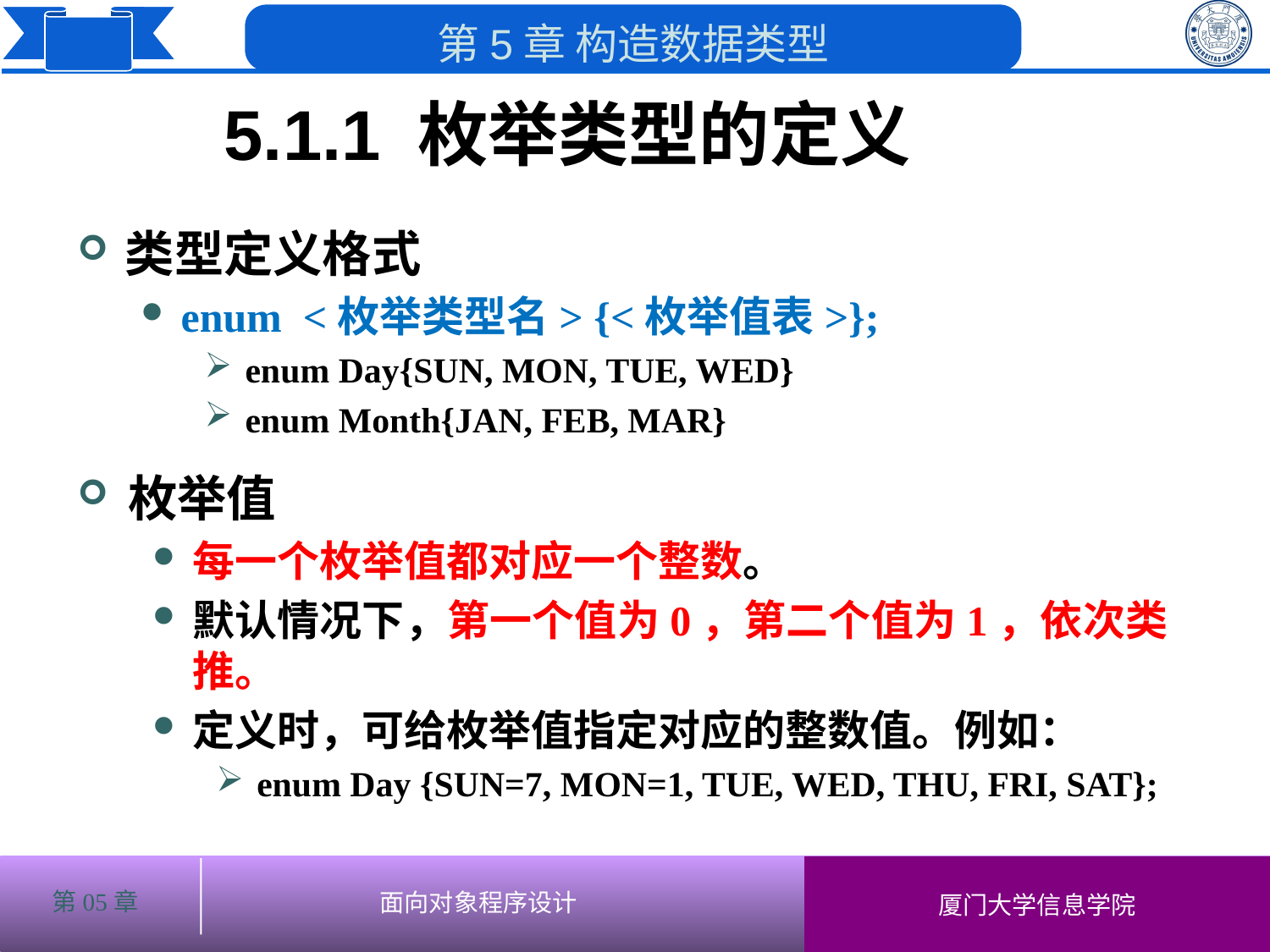

5.1.1 枚举类型的定义
类型定义格式
enum  <枚举类型名> {<枚举值表>};
 enum Day{SUN, MON, TUE, WED}
 enum Month{JAN, FEB, MAR}
枚举值
每一个枚举值都对应一个整数。
默认情况下，第一个值为0，第二个值为1，依次类推。
定义时，可给枚举值指定对应的整数值。例如：
 enum Day {SUN=7, MON=1, TUE, WED, THU, FRI, SAT};
3